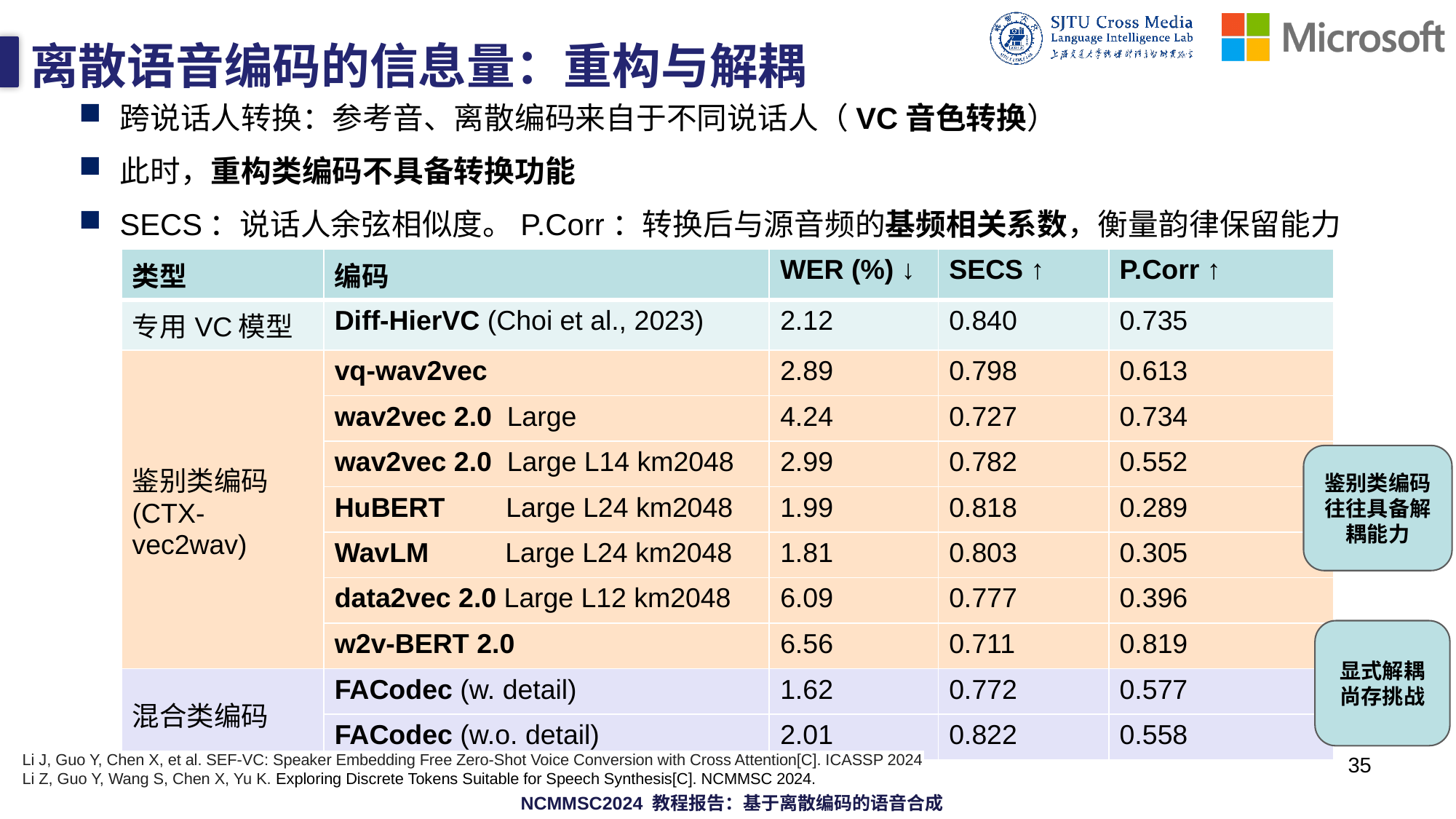

# 离散语音编码的信息量：重构与解耦
跨说话人转换：参考音、离散编码来自于不同说话人（VC音色转换）
此时，重构类编码不具备转换功能
SECS：说话人余弦相似度。P.Corr：转换后与源音频的基频相关系数，衡量韵律保留能力
| 类型 | 编码 | WER (%) ↓ | SECS ↑ | P.Corr ↑ |
| --- | --- | --- | --- | --- |
| 专用VC模型 | Diff-HierVC (Choi et al., 2023) | 2.12 | 0.840 | 0.735 |
| 鉴别类编码 (CTX-vec2wav) | vq-wav2vec | 2.89 | 0.798 | 0.613 |
|  | wav2vec 2.0 Large | 4.24 | 0.727 | 0.734 |
|  | wav2vec 2.0 Large L14 km2048 | 2.99 | 0.782 | 0.552 |
|  | HuBERT Large L24 km2048 | 1.99 | 0.818 | 0.289 |
|  | WavLM Large L24 km2048 | 1.81 | 0.803 | 0.305 |
|  | data2vec 2.0 Large L12 km2048 | 6.09 | 0.777 | 0.396 |
|  | w2v-BERT 2.0 | 6.56 | 0.711 | 0.819 |
| 混合类编码 | FACodec (w. detail) | 1.62 | 0.772 | 0.577 |
|  | FACodec (w.o. detail) | 2.01 | 0.822 | 0.558 |
鉴别类编码
往往具备解耦能力
显式解耦
尚存挑战
Li J, Guo Y, Chen X, et al. SEF-VC: Speaker Embedding Free Zero-Shot Voice Conversion with Cross Attention[C]. ICASSP 2024
Li Z, Guo Y, Wang S, Chen X, Yu K. Exploring Discrete Tokens Suitable for Speech Synthesis[C]. NCMMSC 2024.
35